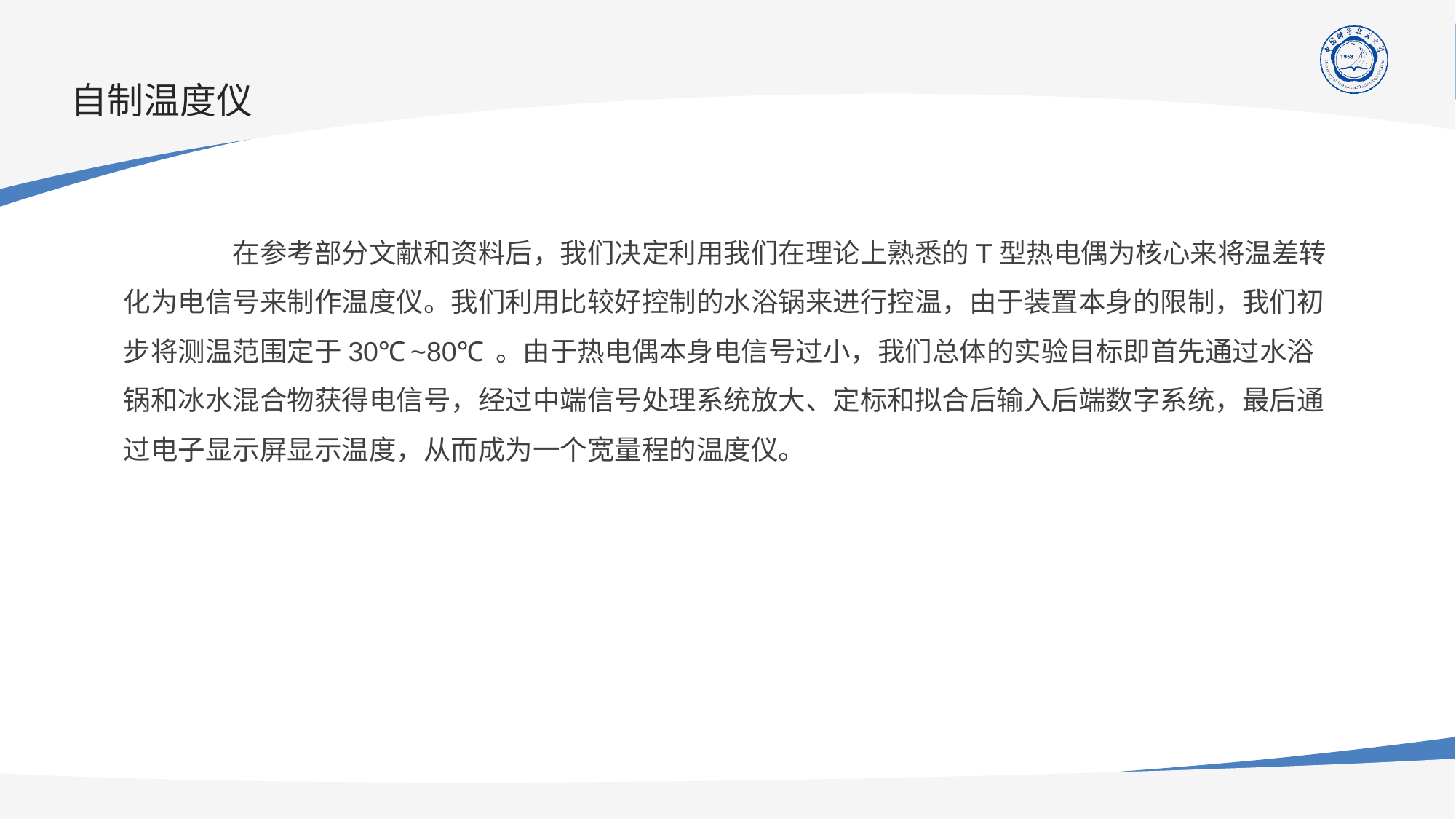

# 自制温度仪
	在参考部分文献和资料后，我们决定利用我们在理论上熟悉的T型热电偶为核心来将温差转化为电信号来制作温度仪。我们利用比较好控制的水浴锅来进行控温，由于装置本身的限制，我们初步将测温范围定于30℃~80℃。由于热电偶本身电信号过小，我们总体的实验目标即首先通过水浴锅和冰水混合物获得电信号，经过中端信号处理系统放大、定标和拟合后输入后端数字系统，最后通过电子显示屏显示温度，从而成为一个宽量程的温度仪。